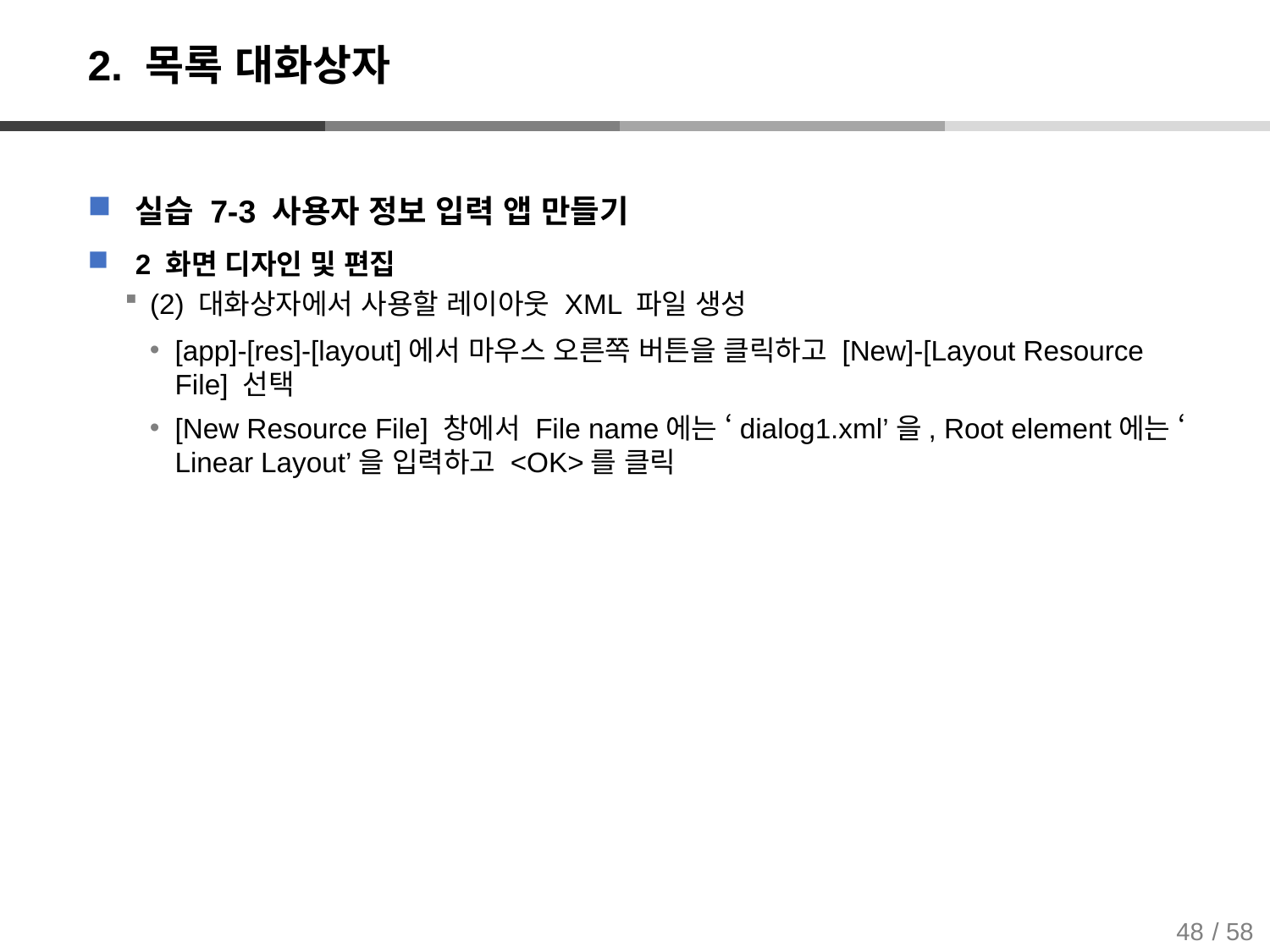

# 2. 목록 대화상자
실습 7-3 사용자 정보 입력 앱 만들기
2 화면 디자인 및 편집
(2) 대화상자에서 사용할 레이아웃 XML 파일 생성
[app]-[res]-[layout]에서 마우스 오른쪽 버튼을 클릭하고 [New]-[Layout Resource File] 선택
[New Resource File] 창에서 File name에는 ‘dialog1.xml’을, Root element에는 ‘ Linear Layout’을 입력하고 <OK>를 클릭